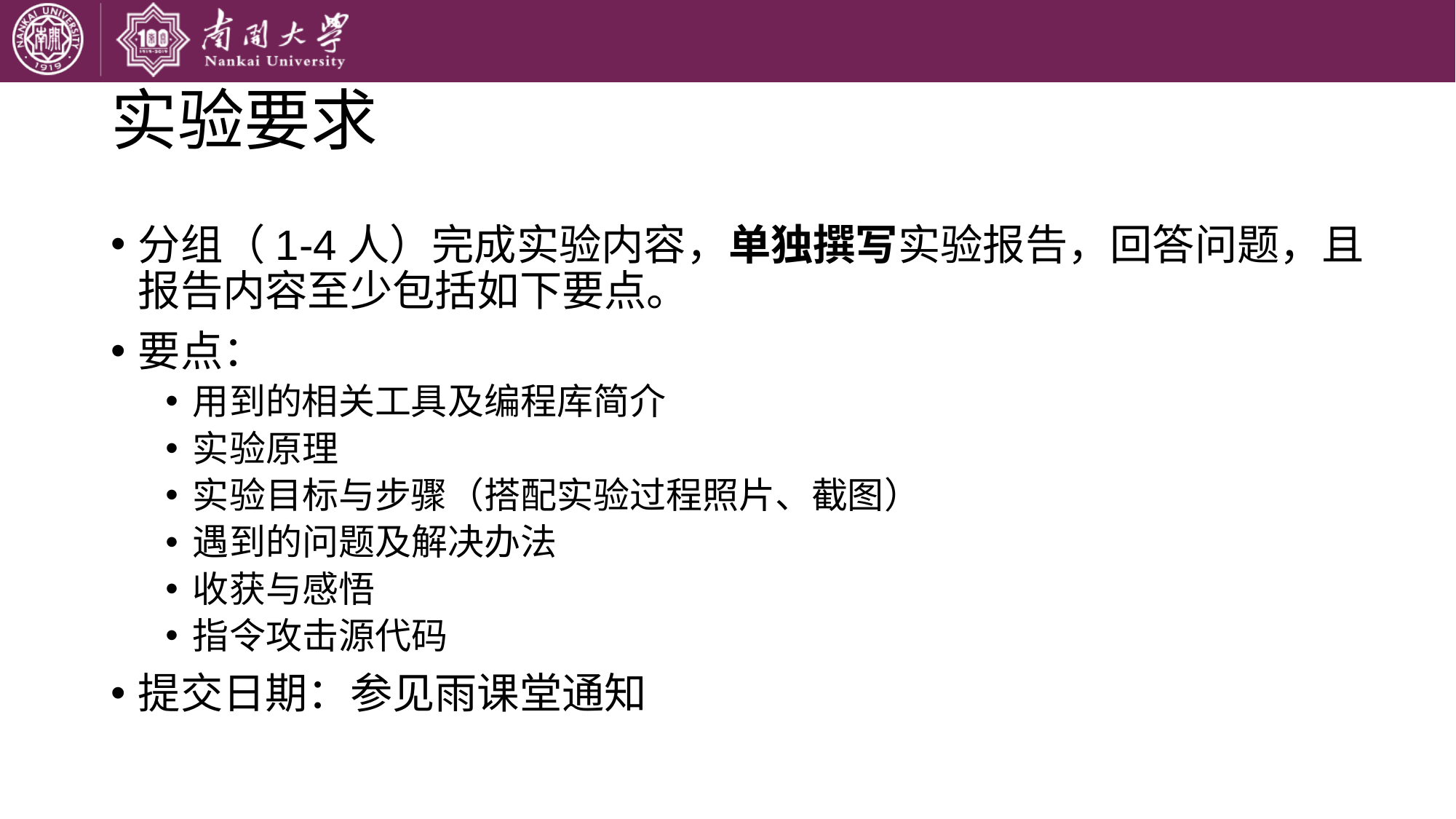

# 实验要求
分组（1-4人）完成实验内容，单独撰写实验报告，回答问题，且报告内容至少包括如下要点。
要点：
用到的相关工具及编程库简介
实验原理
实验目标与步骤（搭配实验过程照片、截图）
遇到的问题及解决办法
收获与感悟
指令攻击源代码
提交日期：参见雨课堂通知